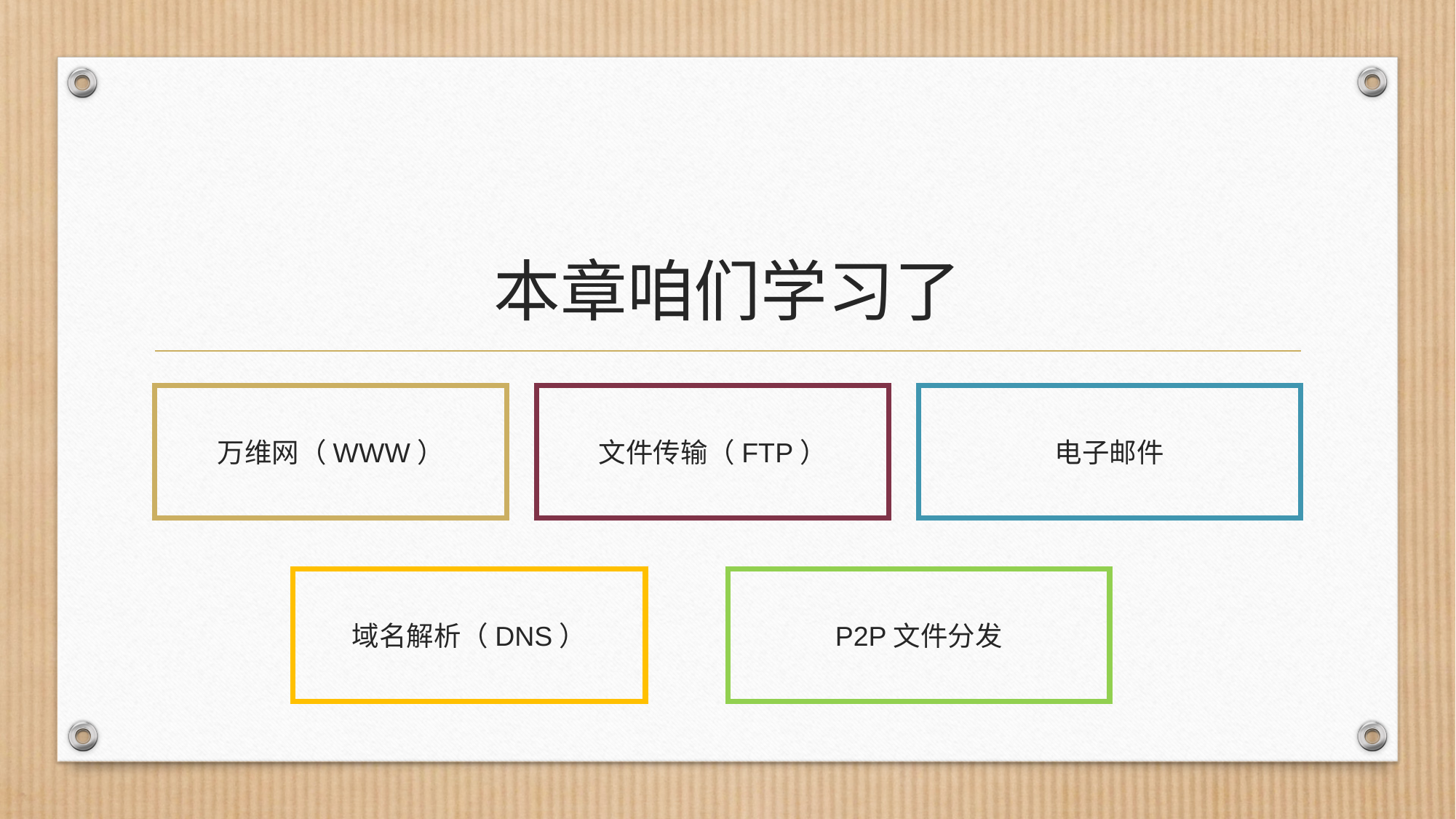

# 本章咱们学习了
万维网（WWW）
文件传输（FTP）
电子邮件
域名解析（DNS）
P2P文件分发